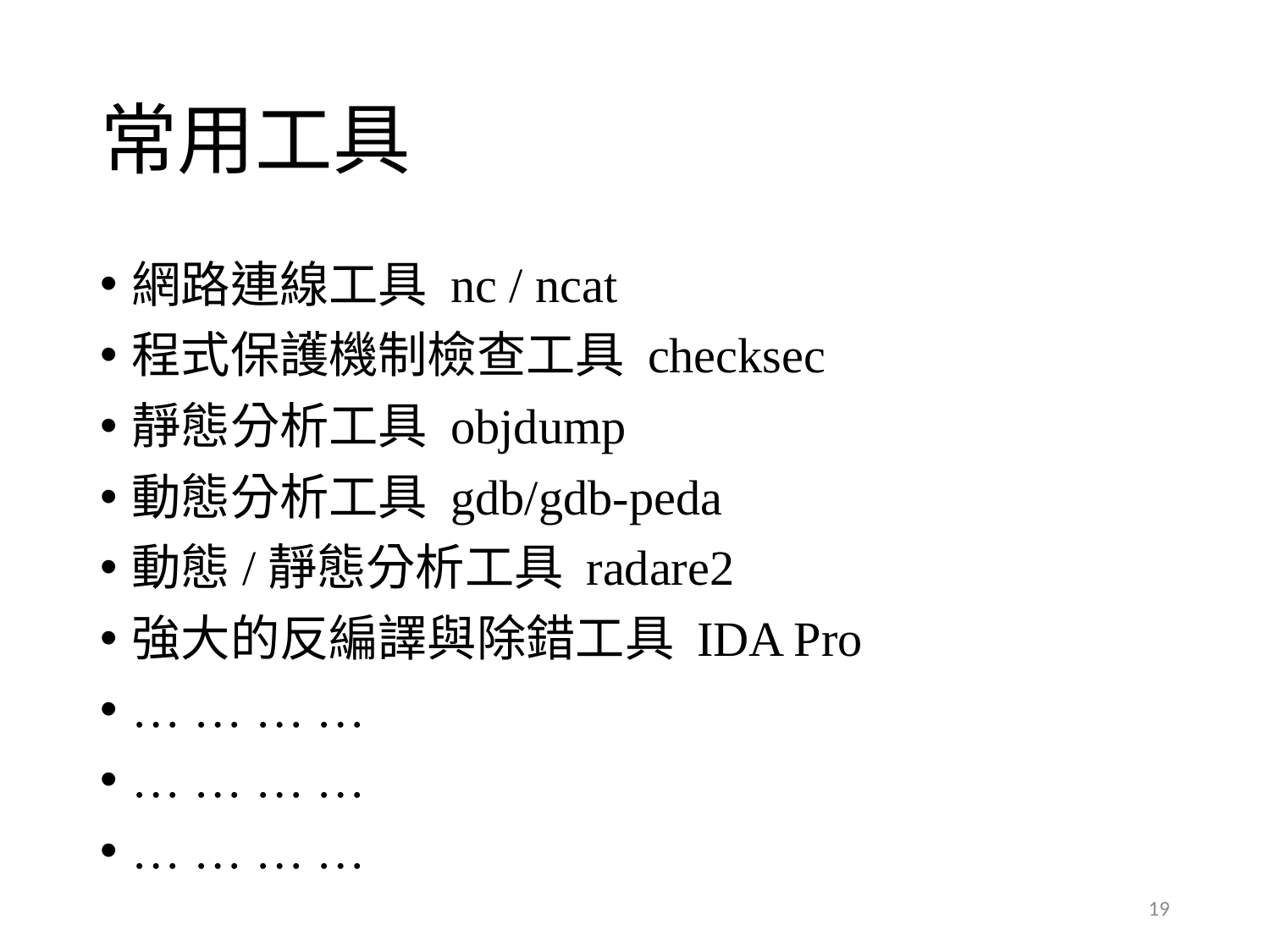

# 常用工具
網路連線工具 nc / ncat
程式保護機制檢查工具 checksec
靜態分析工具 objdump
動態分析工具 gdb/gdb-peda
動態/靜態分析工具 radare2
強大的反編譯與除錯工具 IDA Pro
… … … …
… … … …
… … … …
19